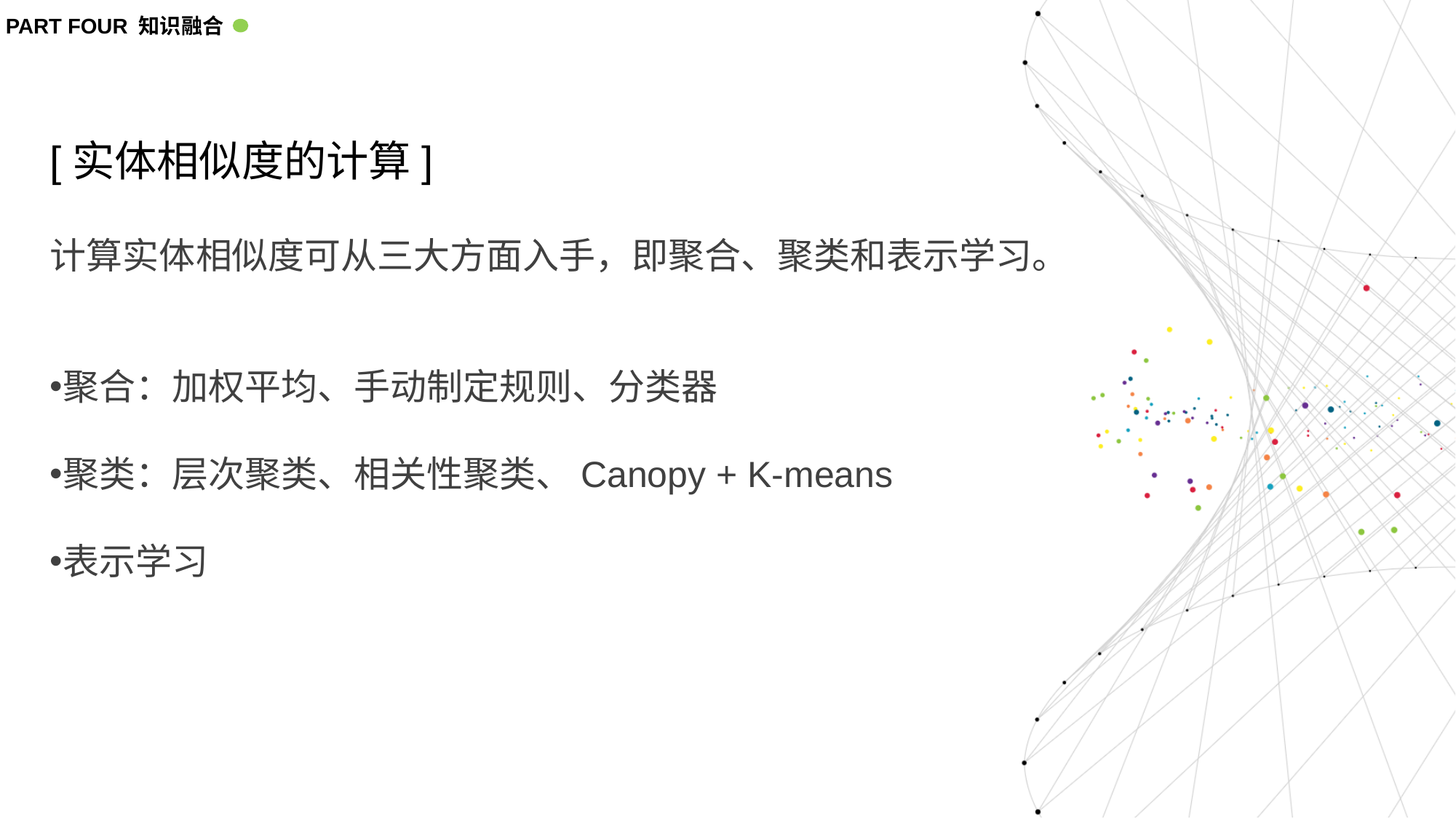

PART FOUR 知识融合

[实体相似度的计算]
计算实体相似度可从三大方面入手，即聚合、聚类和表示学习。

聚合：加权平均、手动制定规则、分类器

聚类：层次聚类、相关性聚类、Canopy + K-means

表示学习